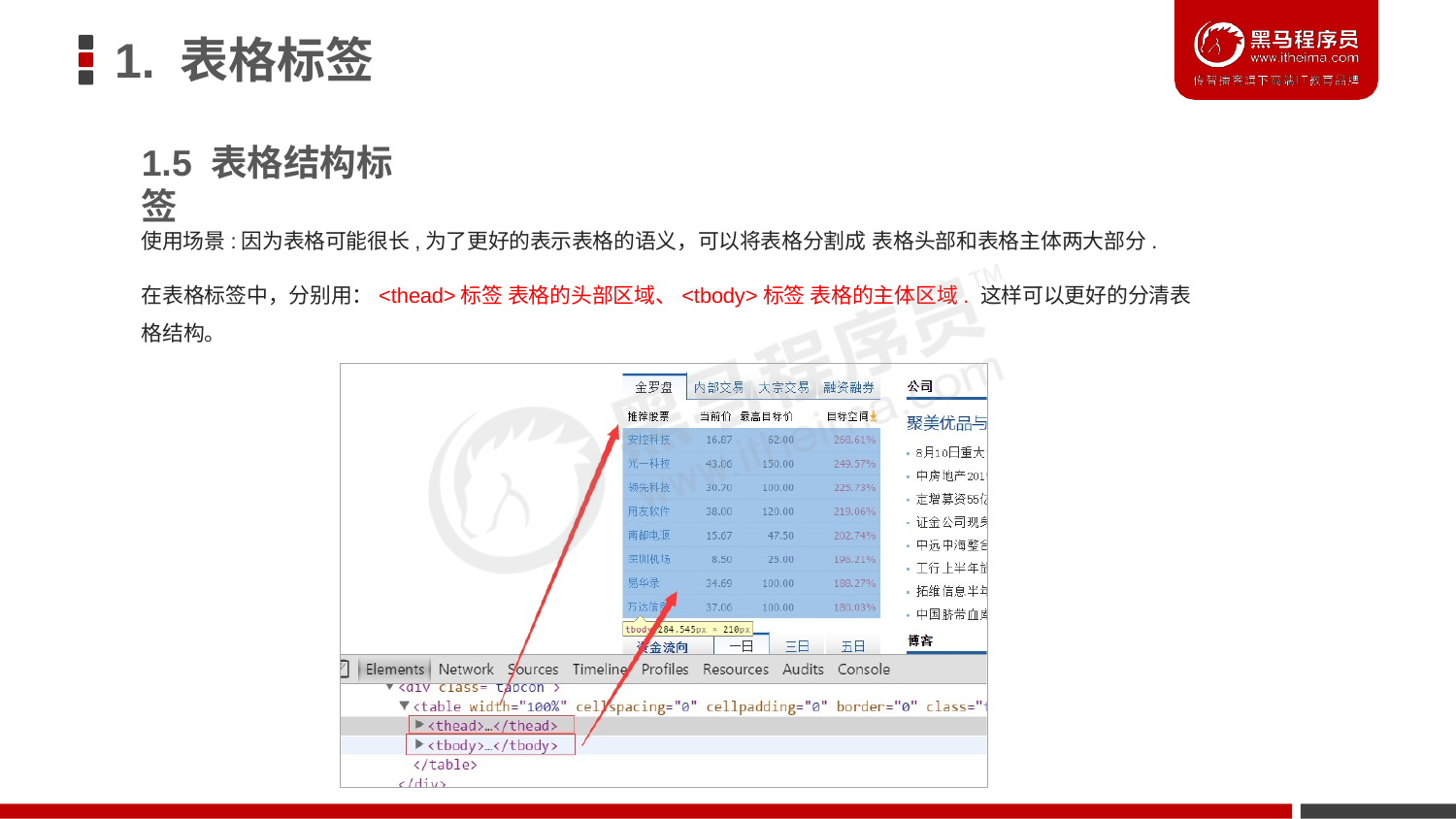

# 1. 表格标签
1.5 表格结构标签

使用场景:因为表格可能很长,为了更好的表示表格的语义，可以将表格分割成 表格头部和表格主体两大部分.
在表格标签中，分别用：<thead>标签 表格的头部区域、<tbody>标签 表格的主体区域. 这样可以更好的分清表  格结构。